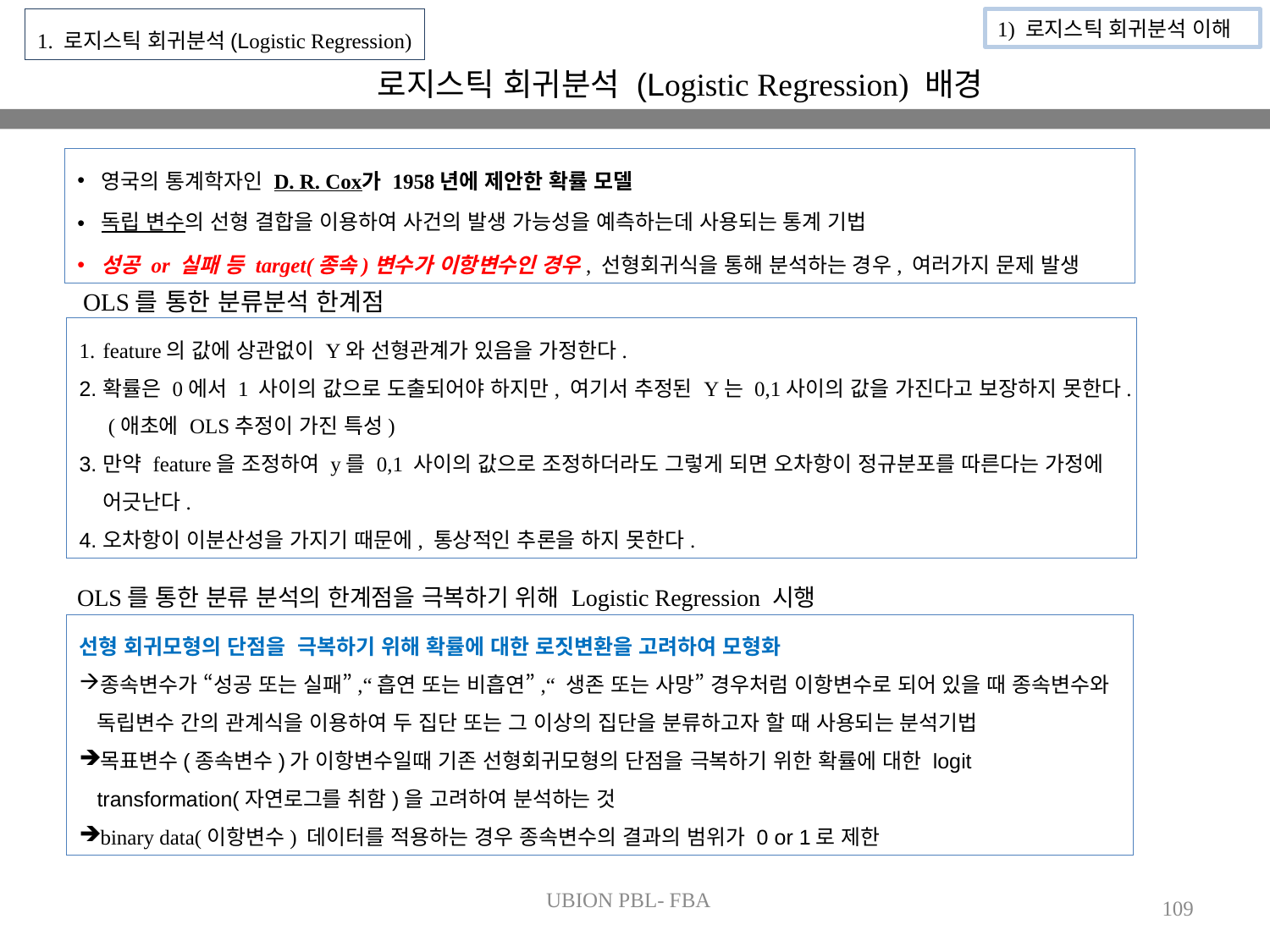

1. 로지스틱 회귀분석(Logistic Regression)
1) 로지스틱 회귀분석 이해
로지스틱 회귀분석 (Logistic Regression) 배경

영국의 통계학자인 D. R. Cox가 1958년에 제안한 확률 모델
독립 변수의 선형 결합을 이용하여 사건의 발생 가능성을 예측하는데 사용되는 통계 기법
성공 or 실패 등 target(종속)변수가 이항변수인 경우, 선형회귀식을 통해 분석하는 경우, 여러가지 문제 발생
OLS를 통한 분류분석 한계점
feature의 값에 상관없이 Y와 선형관계가 있음을 가정한다.
확률은 0에서 1 사이의 값으로 도출되어야 하지만, 여기서 추정된 Y는 0,1사이의 값을 가진다고 보장하지 못한다. (애초에 OLS추정이 가진 특성)
만약 feature을 조정하여 y를 0,1 사이의 값으로 조정하더라도 그렇게 되면 오차항이 정규분포를 따른다는 가정에 어긋난다.
오차항이 이분산성을 가지기 때문에, 통상적인 추론을 하지 못한다.
OLS를 통한 분류 분석의 한계점을 극복하기 위해 Logistic Regression 시행
선형 회귀모형의 단점을  극복하기 위해 확률에 대한 로짓변환을 고려하여 모형화
종속변수가 “성공 또는 실패”,“흡연 또는 비흡연”,“ 생존 또는 사망” 경우처럼 이항변수로 되어 있을 때 종속변수와 독립변수 간의 관계식을 이용하여 두 집단 또는 그 이상의 집단을 분류하고자 할 때 사용되는 분석기법
목표변수(종속변수)가 이항변수일때 기존 선형회귀모형의 단점을 극복하기 위한 확률에 대한 logit transformation(자연로그를 취함)을 고려하여 분석하는 것
binary data(이항변수) 데이터를 적용하는 경우 종속변수의 결과의 범위가 0 or 1로 제한
UBION PBL- FBA
109